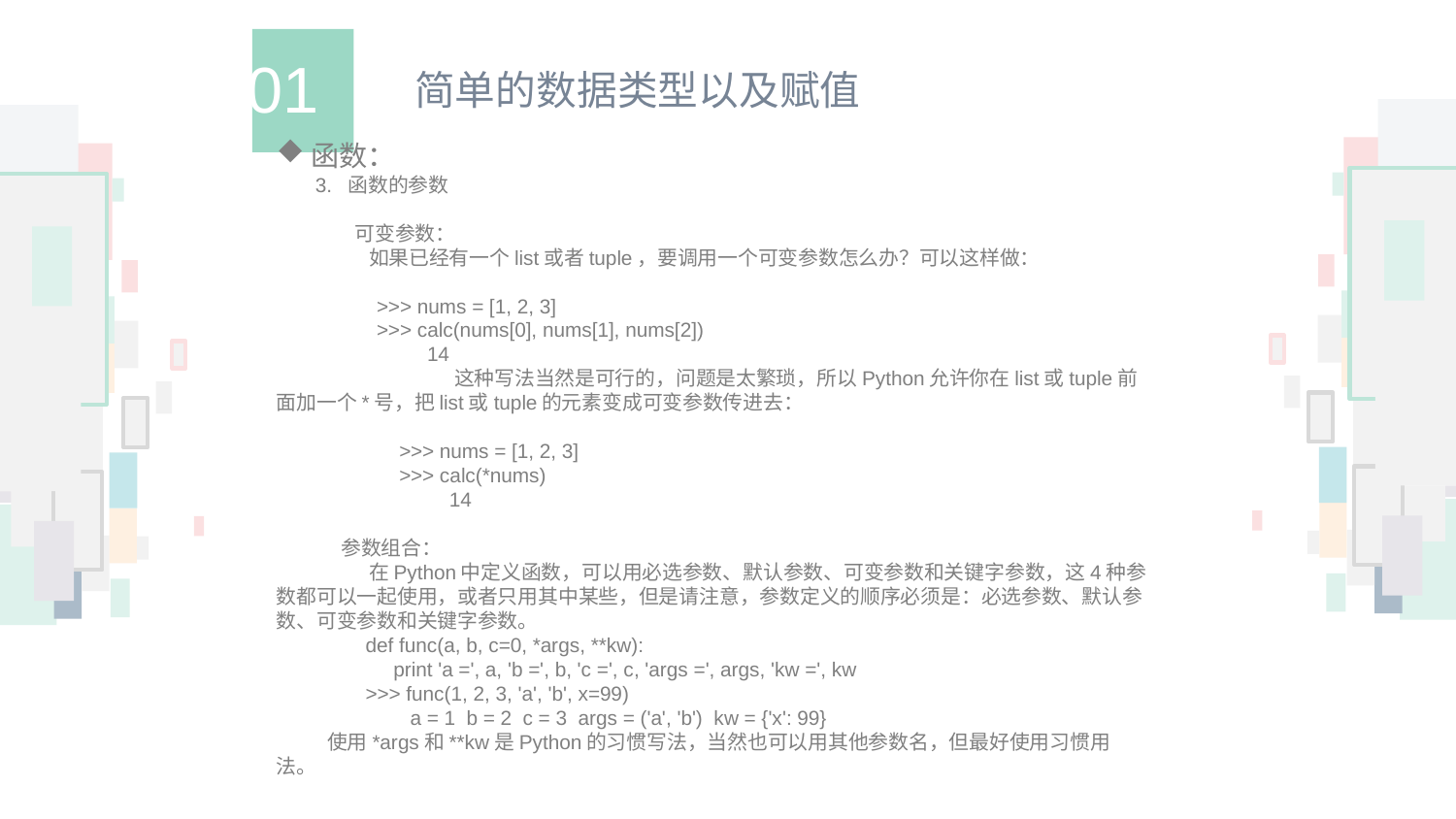

01
简单的数据类型以及赋值
函数：
       3.  函数的参数

                可变参数：
                   如果已经有一个list或者tuple，要调用一个可变参数怎么办？可以这样做：

                  >>> nums = [1, 2, 3]
                  >>> calc(nums[0], nums[1], nums[2])
                           14
	      这种写法当然是可行的，问题是太繁琐，所以Python允许你在list或tuple前面加一个*号，把list或tuple的元素变成可变参数传进去：

                      >>> nums = [1, 2, 3]
                      >>> calc(*nums)
                               14

             参数组合：
                   在Python中定义函数，可以用必选参数、默认参数、可变参数和关键字参数，这4种参数都可以一起使用，或者只用其中某些，但是请注意，参数定义的顺序必须是：必选参数、默认参数、可变参数和关键字参数。
                def func(a, b, c=0, *args, **kw):
                     print 'a =', a, 'b =', b, 'c =', c, 'args =', args, 'kw =', kw
                >>> func(1, 2, 3, 'a', 'b', x=99)
                        a = 1  b = 2  c = 3  args = ('a', 'b')  kw = {'x': 99}
          使用*args和**kw是Python的习惯写法，当然也可以用其他参数名，但最好使用习惯用法。